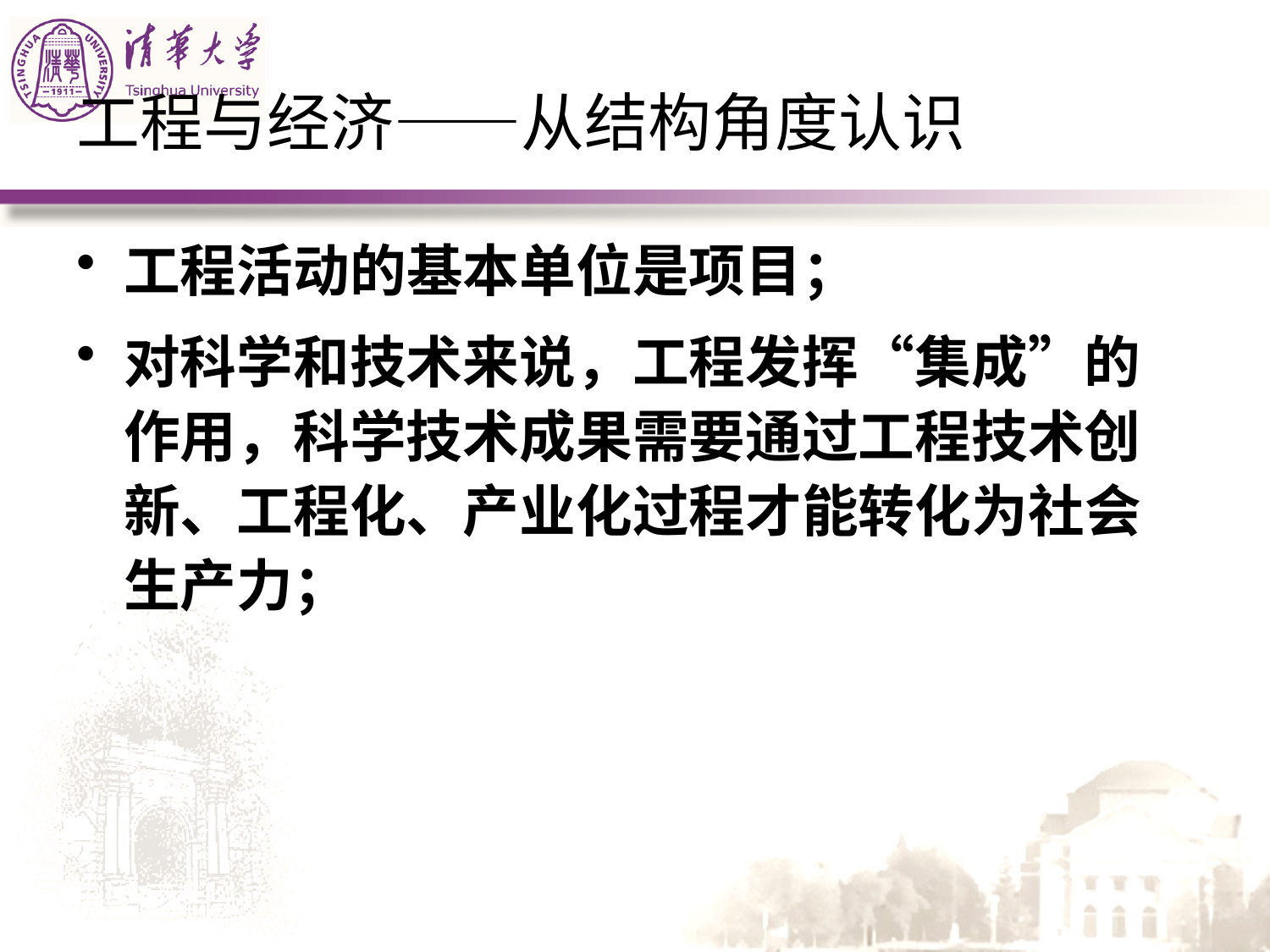

# 工程与经济——从结构角度认识
工程活动的基本单位是项目；
对科学和技术来说，工程发挥“集成”的作用，科学技术成果需要通过工程技术创新、工程化、产业化过程才能转化为社会生产力；